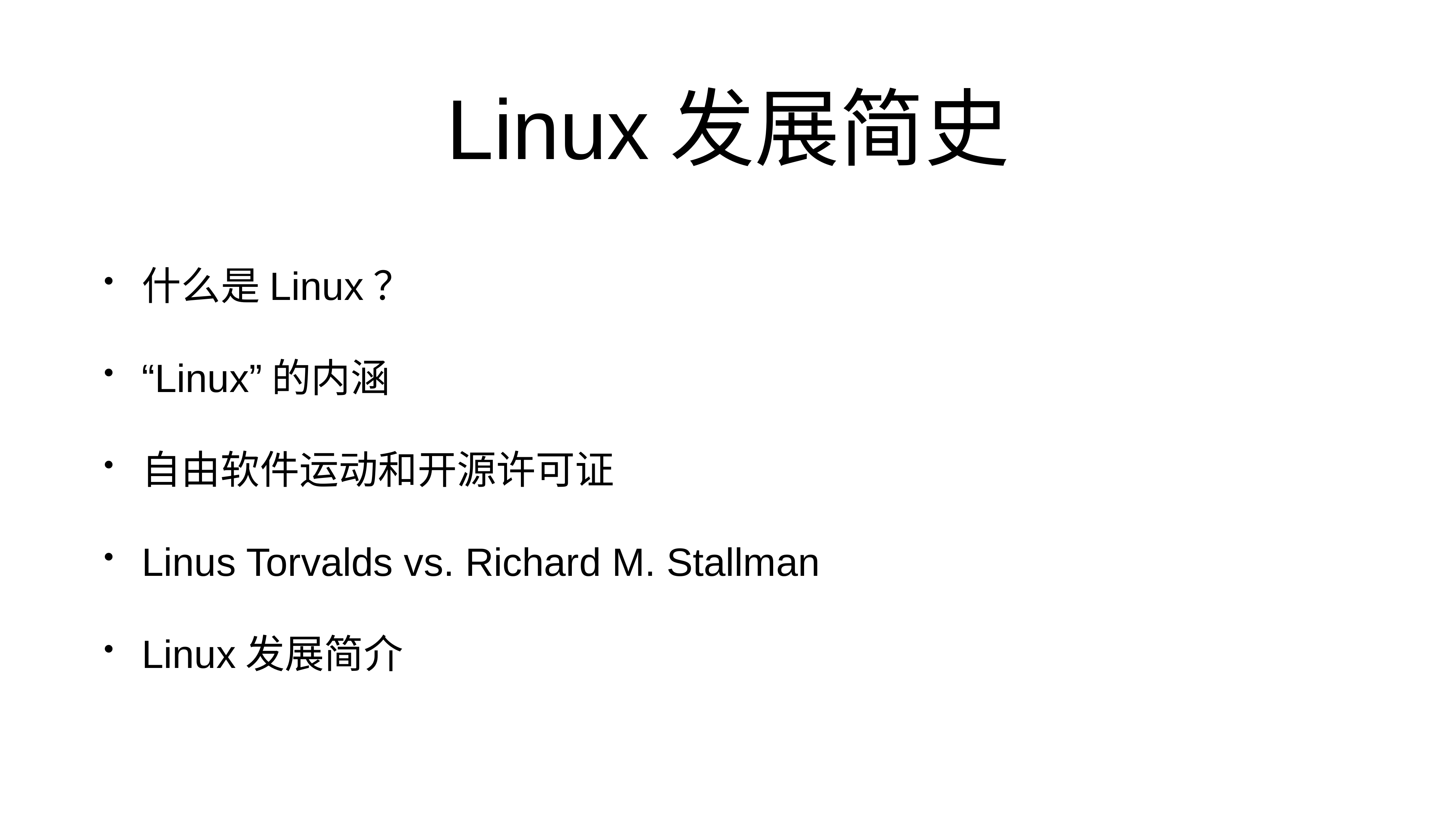

# Linux发展简史
什么是Linux？
“Linux”的内涵
自由软件运动和开源许可证
Linus Torvalds vs. Richard M. Stallman
Linux发展简介